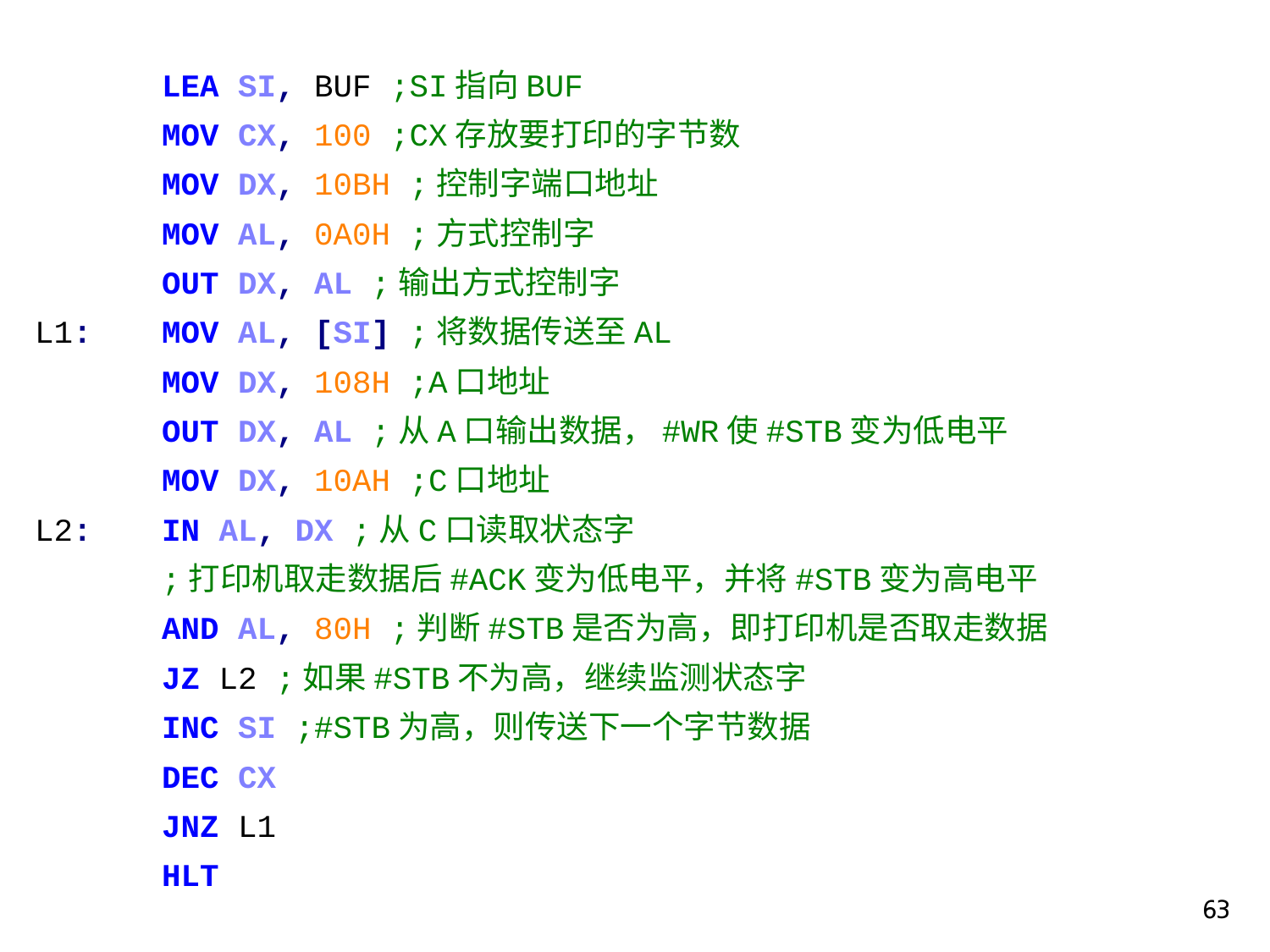

LEA SI, BUF ;SI指向BUF
	MOV CX, 100 ;CX存放要打印的字节数
	MOV DX, 10BH ;控制字端口地址
	MOV AL, 0A0H ;方式控制字
	OUT DX, AL ;输出方式控制字
L1:	MOV AL, [SI] ;将数据传送至AL
	MOV DX, 108H ;A口地址
	OUT DX, AL ;从A口输出数据，#WR使#STB变为低电平
	MOV DX, 10AH ;C口地址
L2:	IN AL, DX ;从C口读取状态字
	;打印机取走数据后#ACK变为低电平，并将#STB变为高电平
	AND AL, 80H ;判断#STB是否为高，即打印机是否取走数据
	JZ L2 ;如果#STB不为高，继续监测状态字
	INC SI ;#STB为高，则传送下一个字节数据
	DEC CX
	JNZ L1
	HLT
63